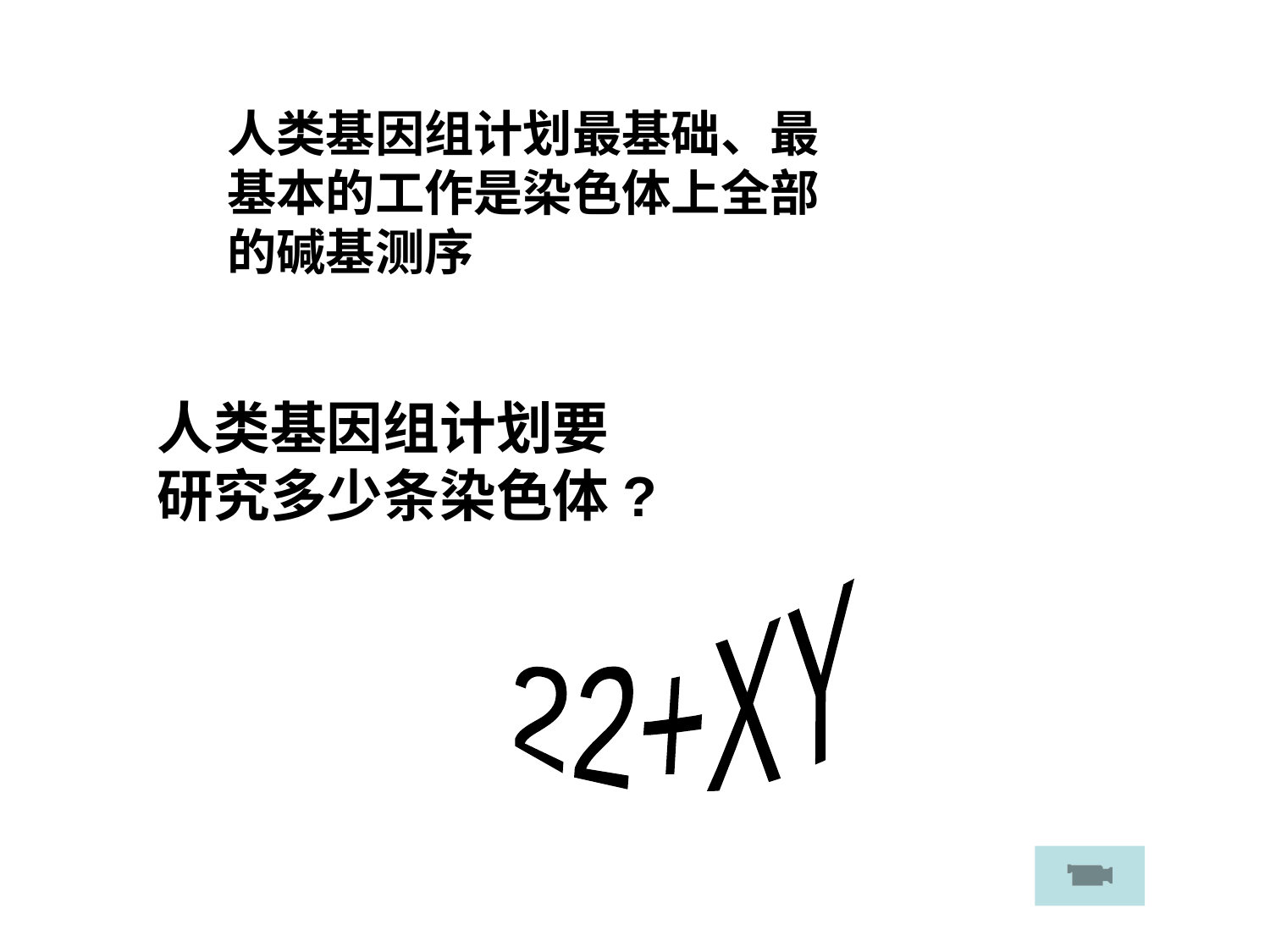

人类基因组计划最基础、最基本的工作是染色体上全部的碱基测序
人类基因组计划要研究多少条染色体?
22+XY